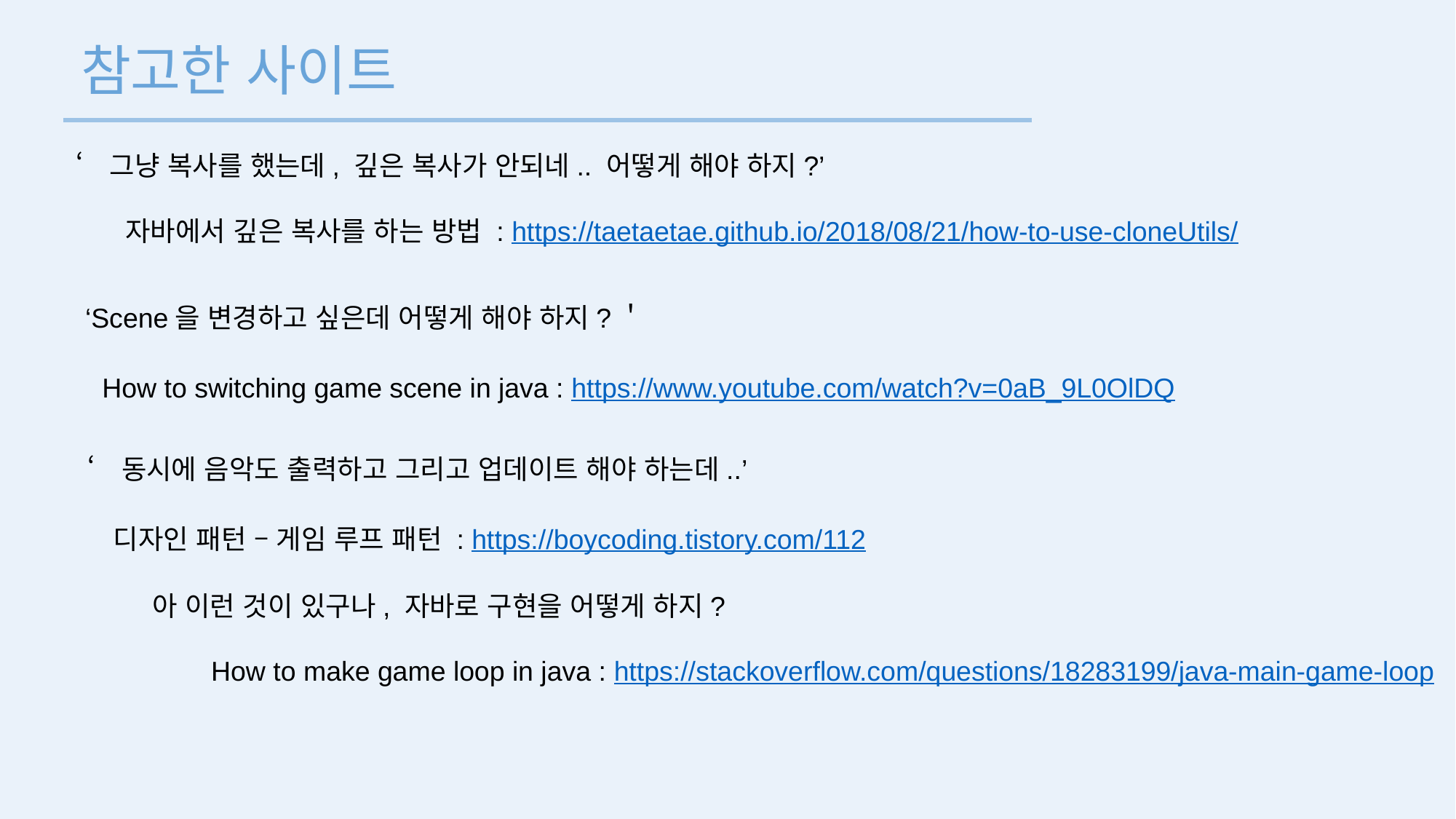

참고한 사이트
‘그냥 복사를 했는데, 깊은 복사가 안되네.. 어떻게 해야 하지?’
자바에서 깊은 복사를 하는 방법 : https://taetaetae.github.io/2018/08/21/how-to-use-cloneUtils/
‘Scene을 변경하고 싶은데 어떻게 해야 하지?＇
How to switching game scene in java : https://www.youtube.com/watch?v=0aB_9L0OlDQ
‘동시에 음악도 출력하고 그리고 업데이트 해야 하는데..’
디자인 패턴 – 게임 루프 패턴 : https://boycoding.tistory.com/112
아 이런 것이 있구나, 자바로 구현을 어떻게 하지?
How to make game loop in java : https://stackoverflow.com/questions/18283199/java-main-game-loop